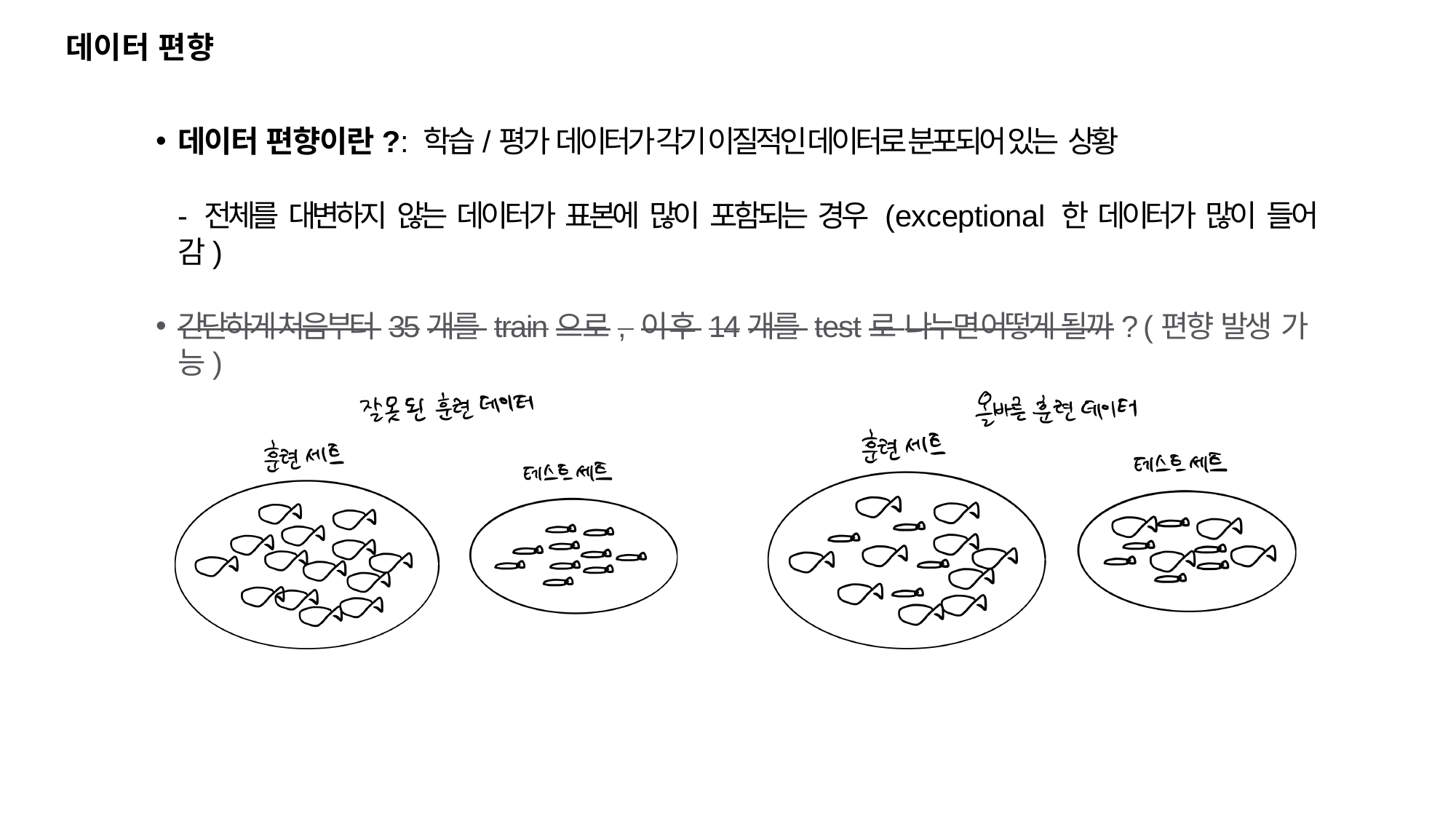

# 데이터 편향
데이터 편향이란?: 학습/평가 데이터가 각기 이질적인 데이터로 분포되어 있는 상황

- 전체를 대변하지 않는 데이터가 표본에 많이 포함되는 경우 (exceptional 한 데이터가 많이 들어감)

간단하게 처음부터 35개를 train으로, 이 후 14개를 test로 나누면 어떻게 될까? (편향 발생 가능)